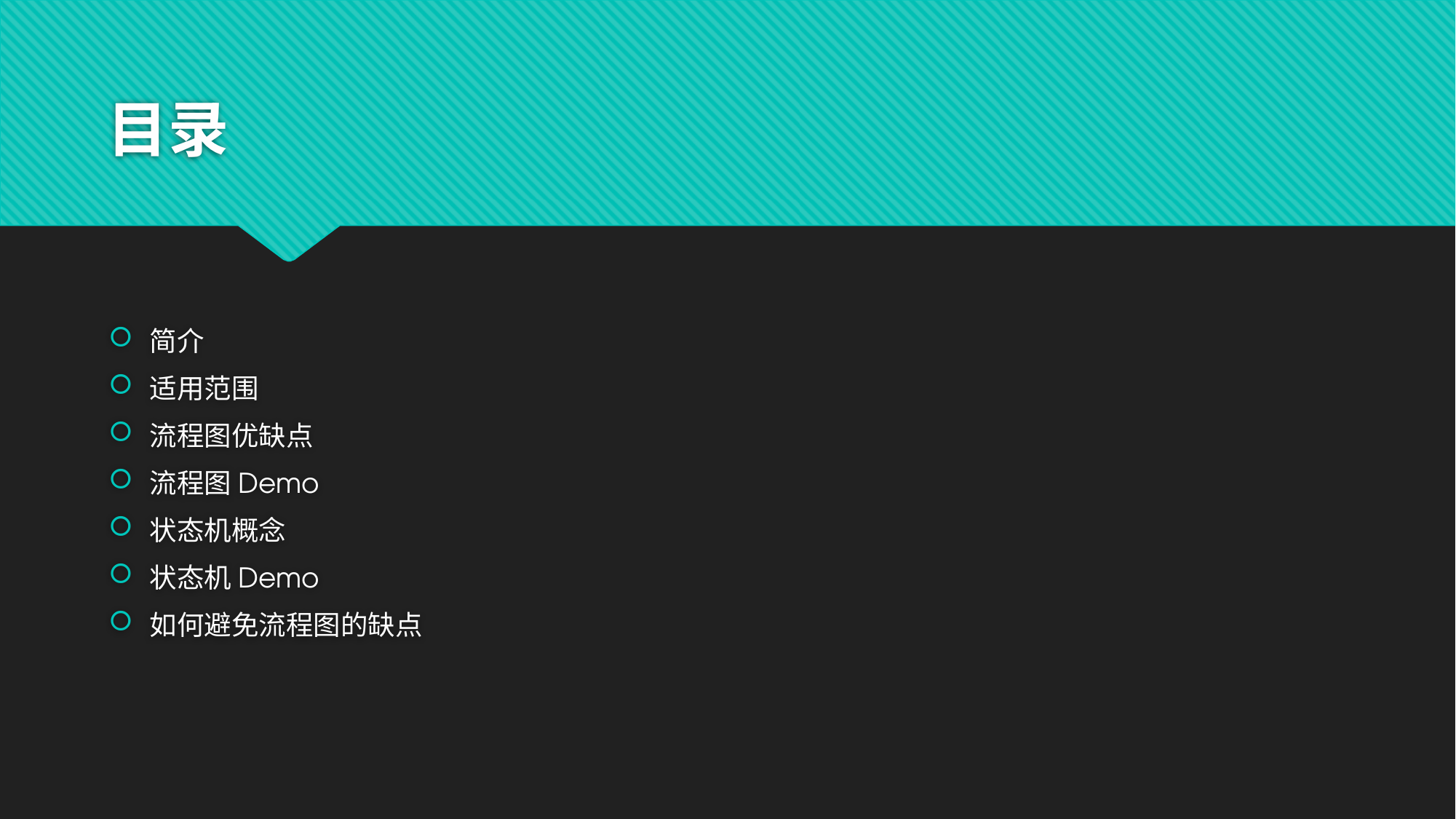

# 目录
简介
适用范围
流程图优缺点
流程图Demo
状态机概念
状态机Demo
如何避免流程图的缺点